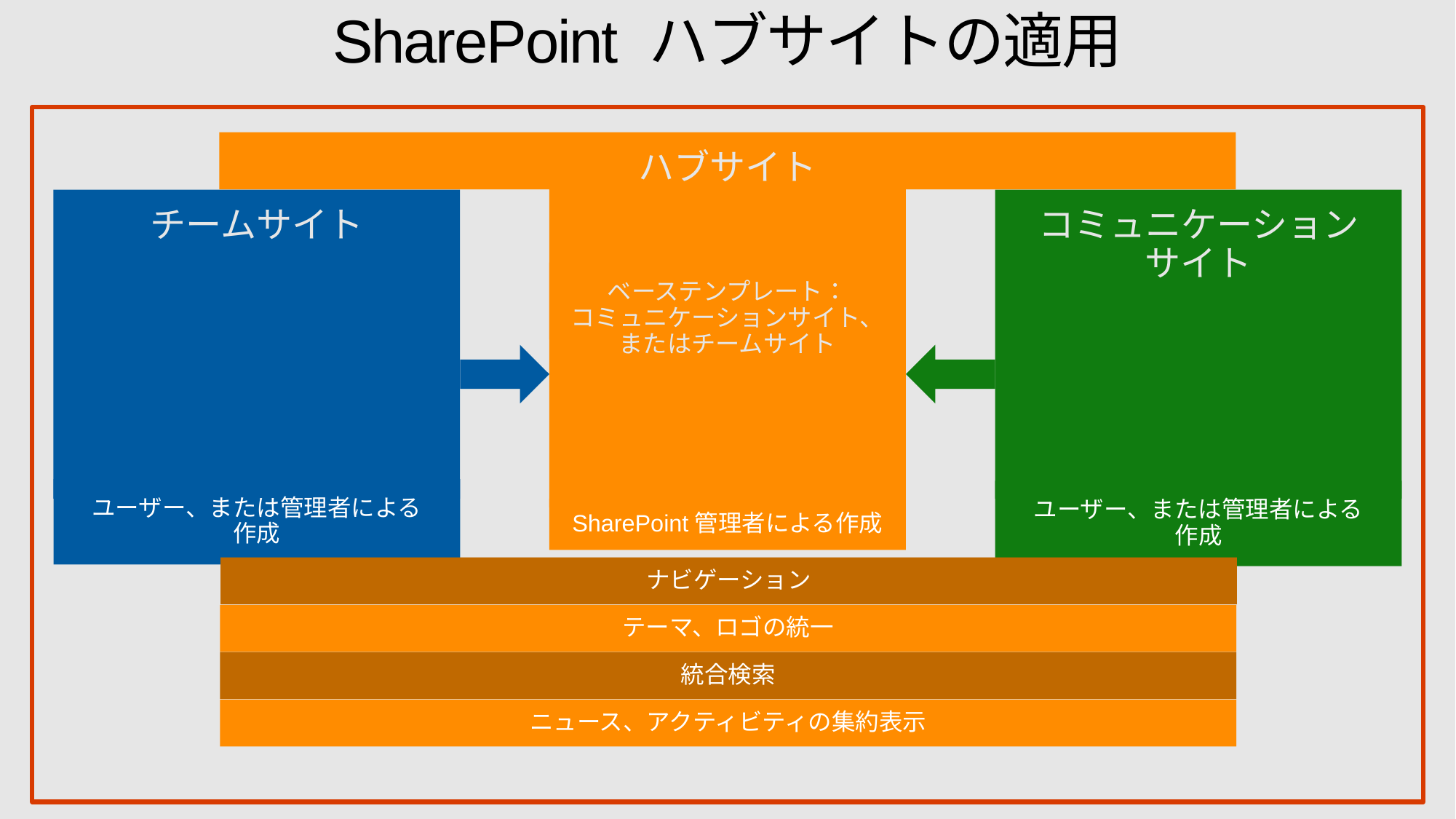

# SharePoint ハブサイトの適用

ハブサイト

コミュニケーション
サイト
チームサイト

ベーステンプレート：
コミュニケーションサイト、またはチームサイト

ユーザー、または管理者による
作成
ユーザー、または管理者による
作成
SharePoint管理者による作成
ナビゲーション
テーマ、ロゴの統一
統合検索
ニュース、アクティビティの集約表示